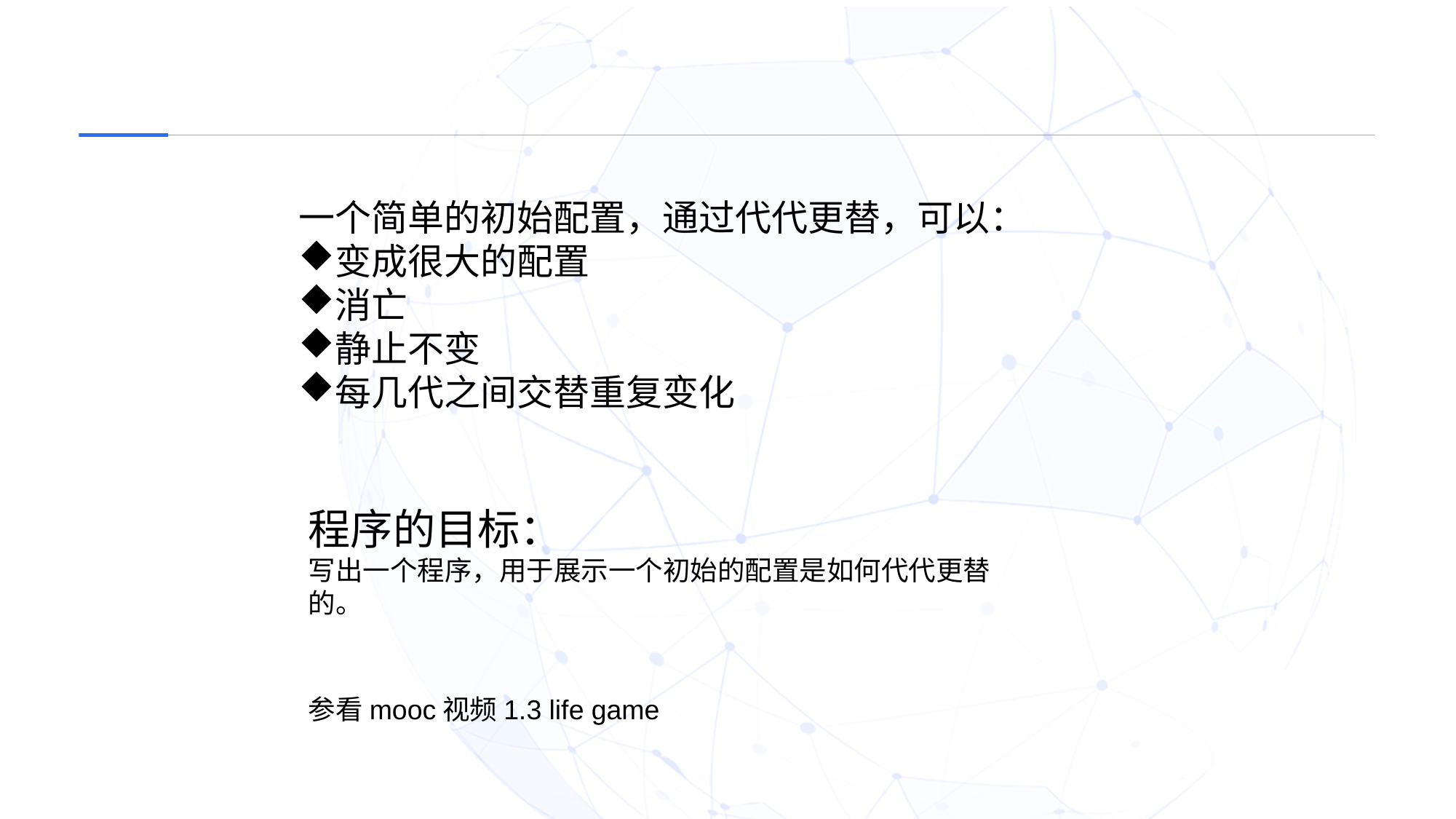

一个简单的初始配置，通过代代更替，可以：
变成很大的配置
消亡
静止不变
每几代之间交替重复变化

程序的目标：
写出一个程序，用于展示一个初始的配置是如何代代更替的。
参看mooc视频1.3 life game